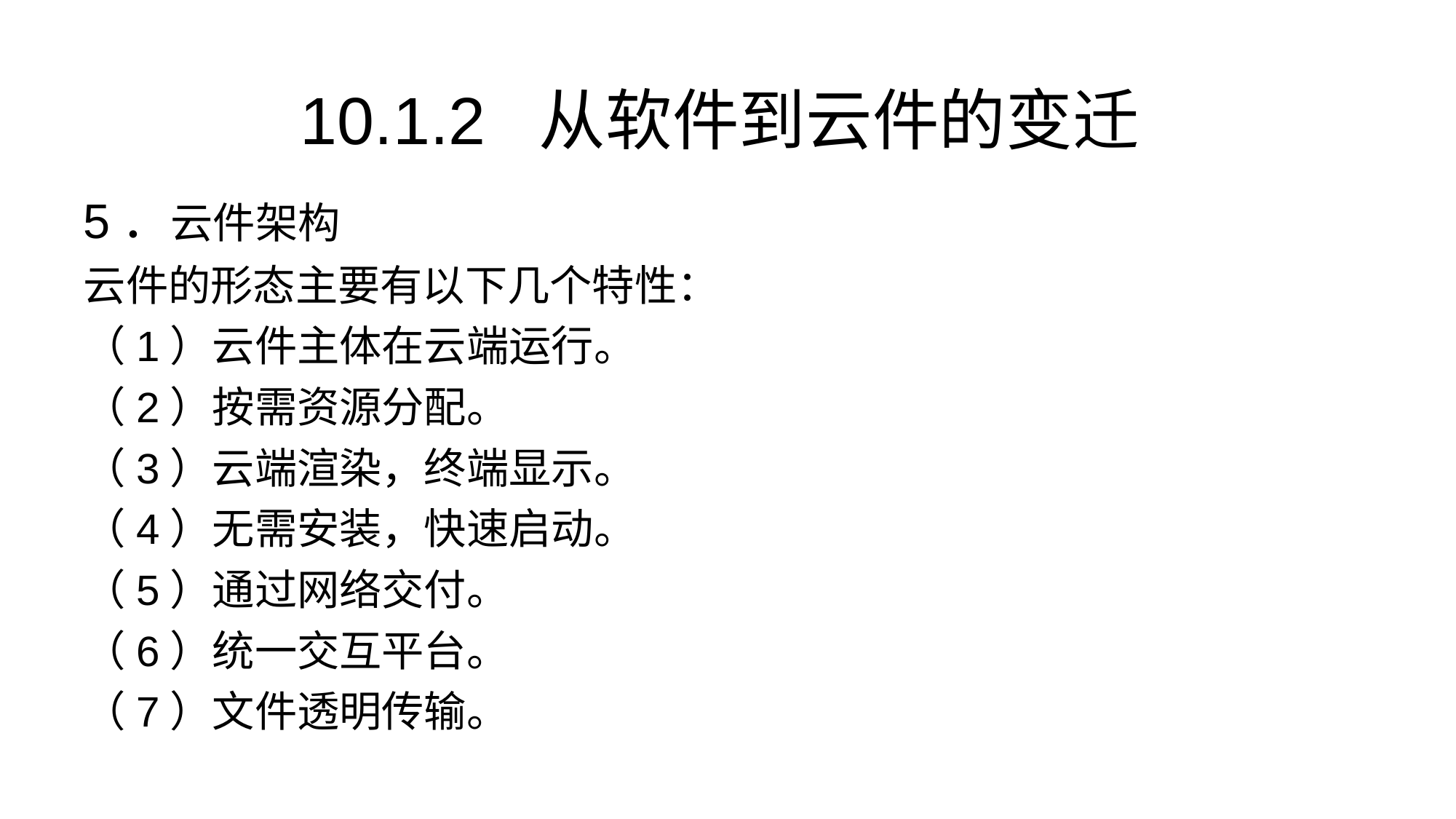

# 10.1.2  从软件到云件的变迁
5．云件架构
云件的形态主要有以下几个特性：
（1）云件主体在云端运行。
（2）按需资源分配。
（3）云端渲染，终端显示。
（4）无需安装，快速启动。
（5）通过网络交付。
（6）统一交互平台。
（7）文件透明传输。